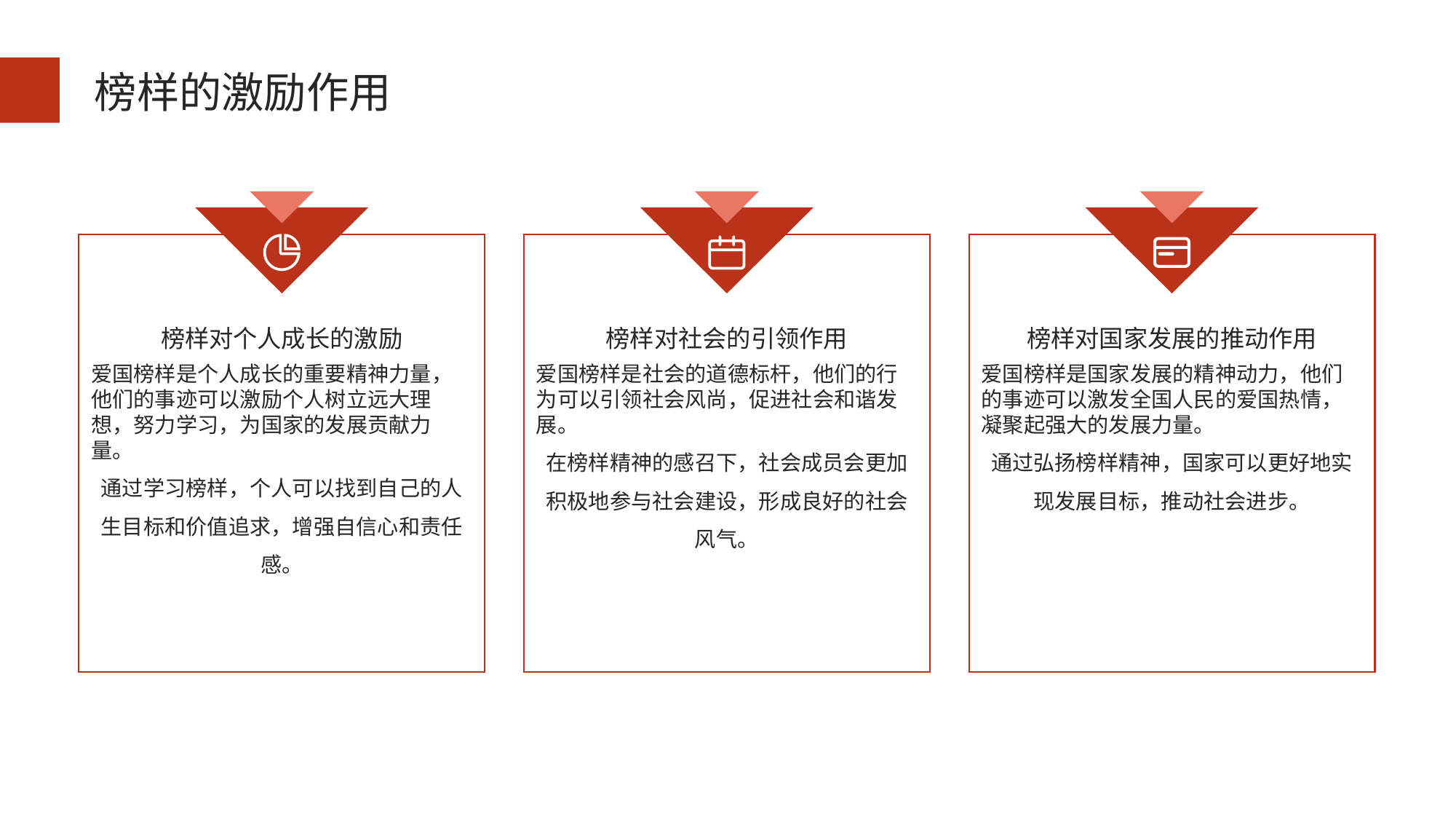

榜样的激励作用

榜样对个人成长的激励
榜样对社会的引领作用
榜样对国家发展的推动作用
爱国榜样是个人成长的重要精神力量，他们的事迹可以激励个人树立远大理想，努力学习，为国家的发展贡献力量。
通过学习榜样，个人可以找到自己的人生目标和价值追求，增强自信心和责任感。
爱国榜样是社会的道德标杆，他们的行为可以引领社会风尚，促进社会和谐发展。
在榜样精神的感召下，社会成员会更加积极地参与社会建设，形成良好的社会风气。
爱国榜样是国家发展的精神动力，他们的事迹可以激发全国人民的爱国热情，凝聚起强大的发展力量。
通过弘扬榜样精神，国家可以更好地实现发展目标，推动社会进步。